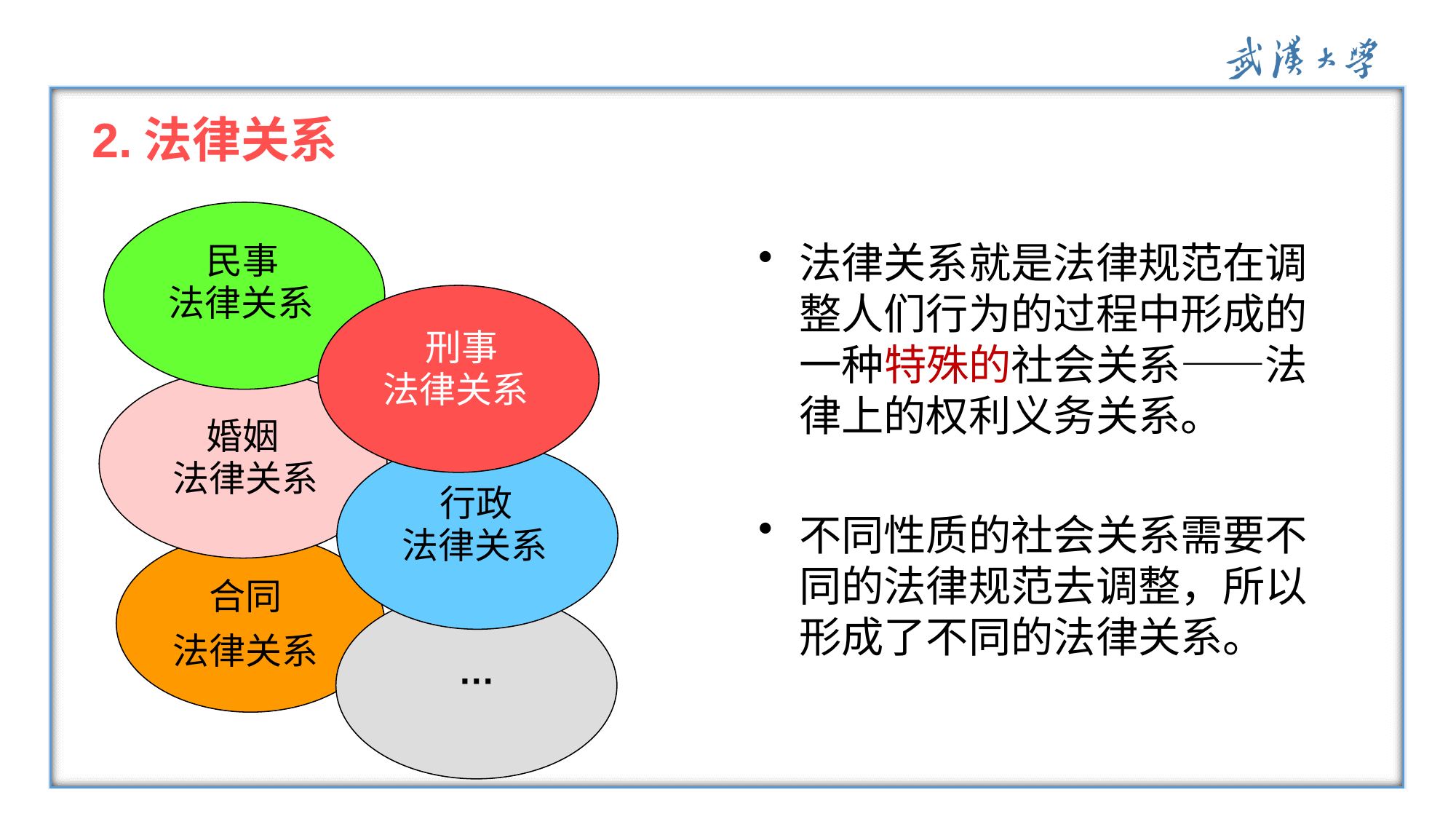

2.法律关系

法律关系就是法律规范在调整人们行为的过程中形成的一种特殊的社会关系——法律上的权利义务关系。

不同性质的社会关系需要不同的法律规范去调整，所以形成了不同的法律关系。

民事
 法律关系

刑事
  法律关系

婚姻
  法律关系

行政
 法律关系

合同
  法律关系

…